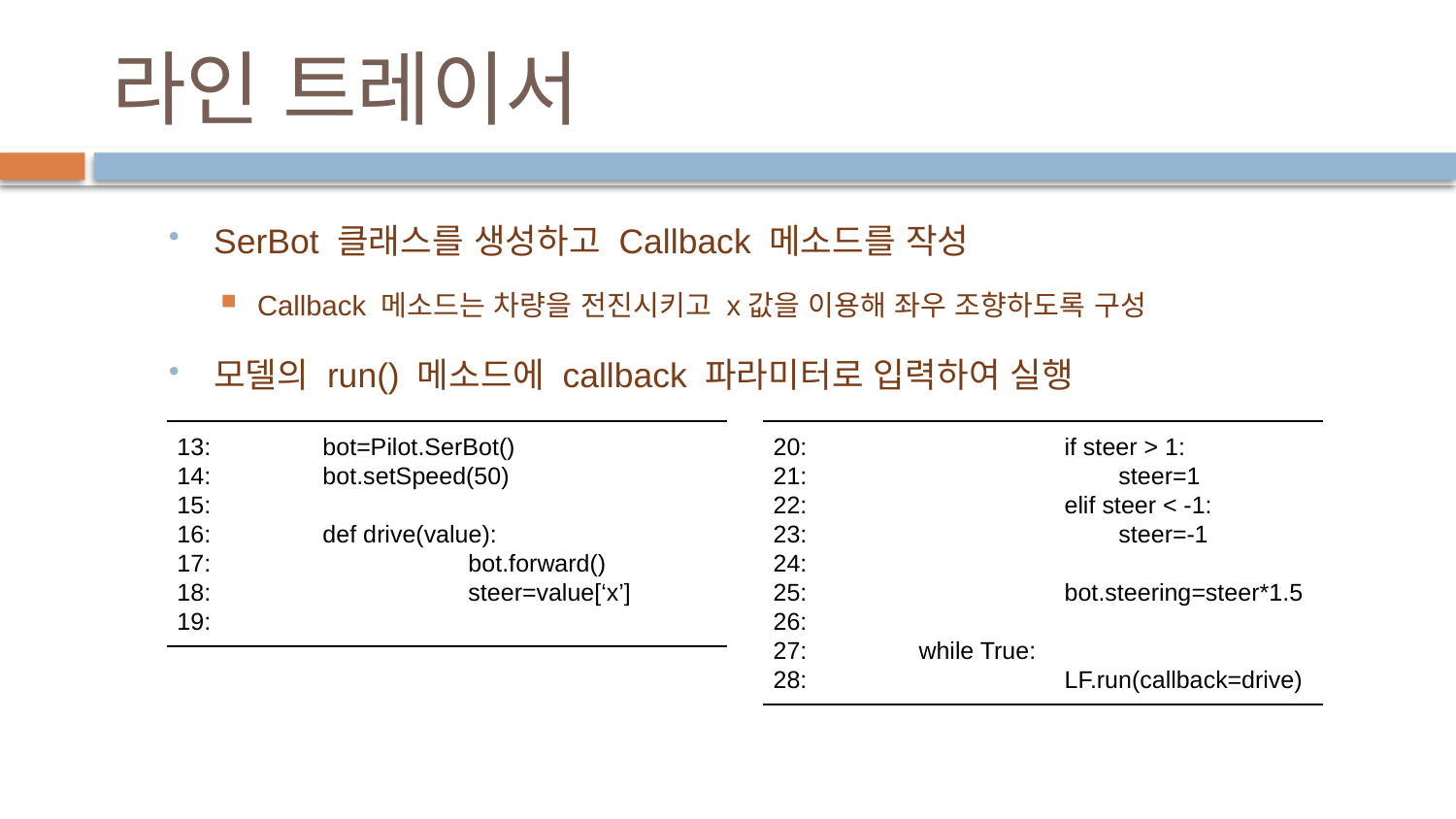

# 라인 트레이서
SerBot 클래스를 생성하고 Callback 메소드를 작성
Callback 메소드는 차량을 전진시키고 x값을 이용해 좌우 조향하도록 구성
모델의 run() 메소드에 callback 파라미터로 입력하여 실행
| 13: bot=Pilot.SerBot() 14: bot.setSpeed(50) 15: 16: def drive(value): 17: bot.forward() 18: steer=value[‘x’] 19: |
| --- |
| 20: if steer > 1: 21: steer=1 22: elif steer < -1: 23: steer=-1 24: 25: bot.steering=steer\*1.5 26: 27: while True: 28: LF.run(callback=drive) |
| --- |